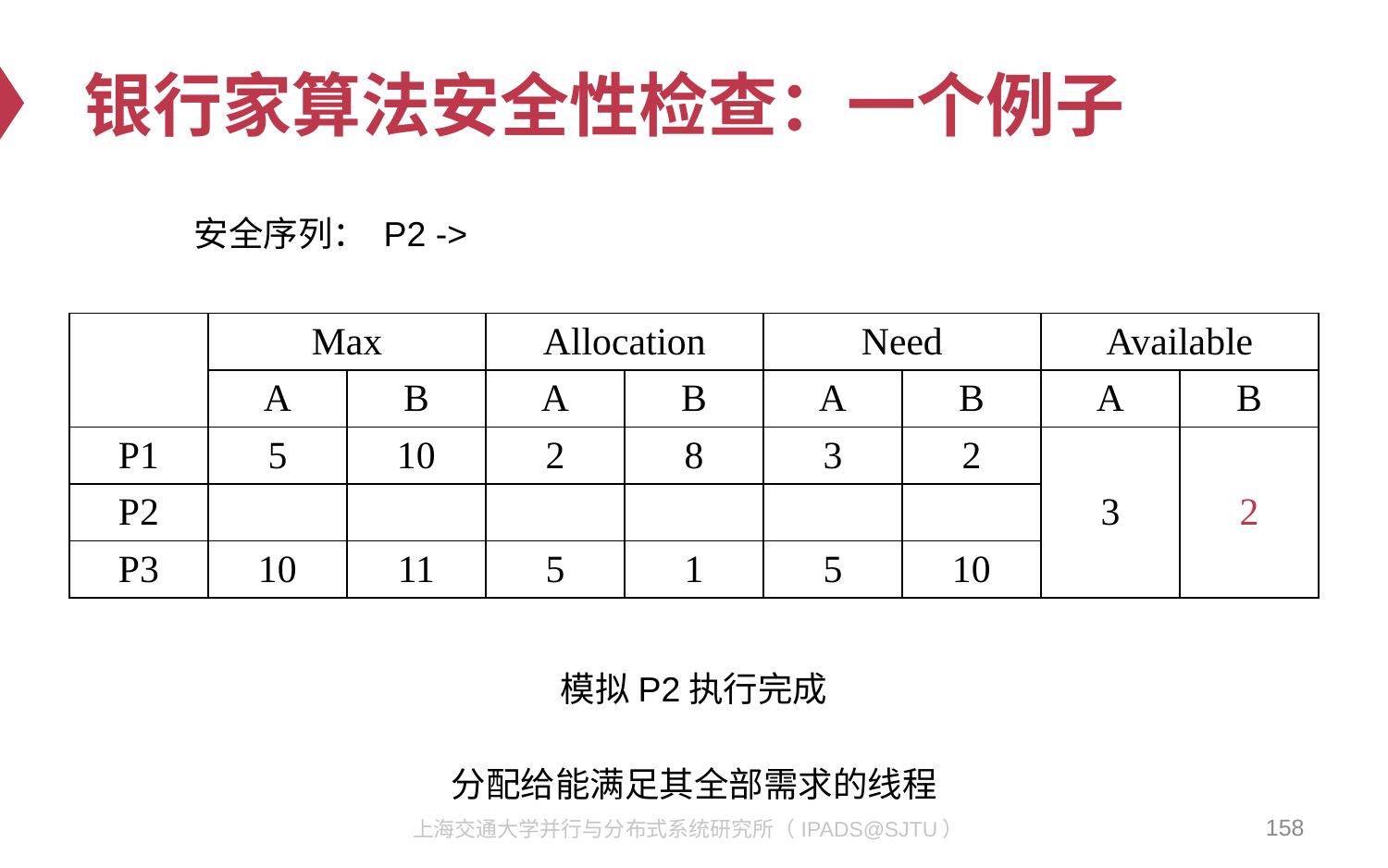

# 银行家算法安全性检查：一个例子
安全序列： P2 ->
|  | Max |  | Allocation |  | Need |  | Available |  |
| --- | --- | --- | --- | --- | --- | --- | --- | --- |
|  | A | B | A | B | A | B | A | B |
| P1 | 5 | 10 | 2 | 8 | 3 | 2 | 3 | 2 |
| P2 |  |  |  |  |  |  |  |  |
| P3 | 10 | 11 | 5 | 1 | 5 | 10 |  |  |
模拟P2执行完成
分配给能满足其全部需求的线程
158
上海交通大学并行与分布式系统研究所（IPADS@SJTU）